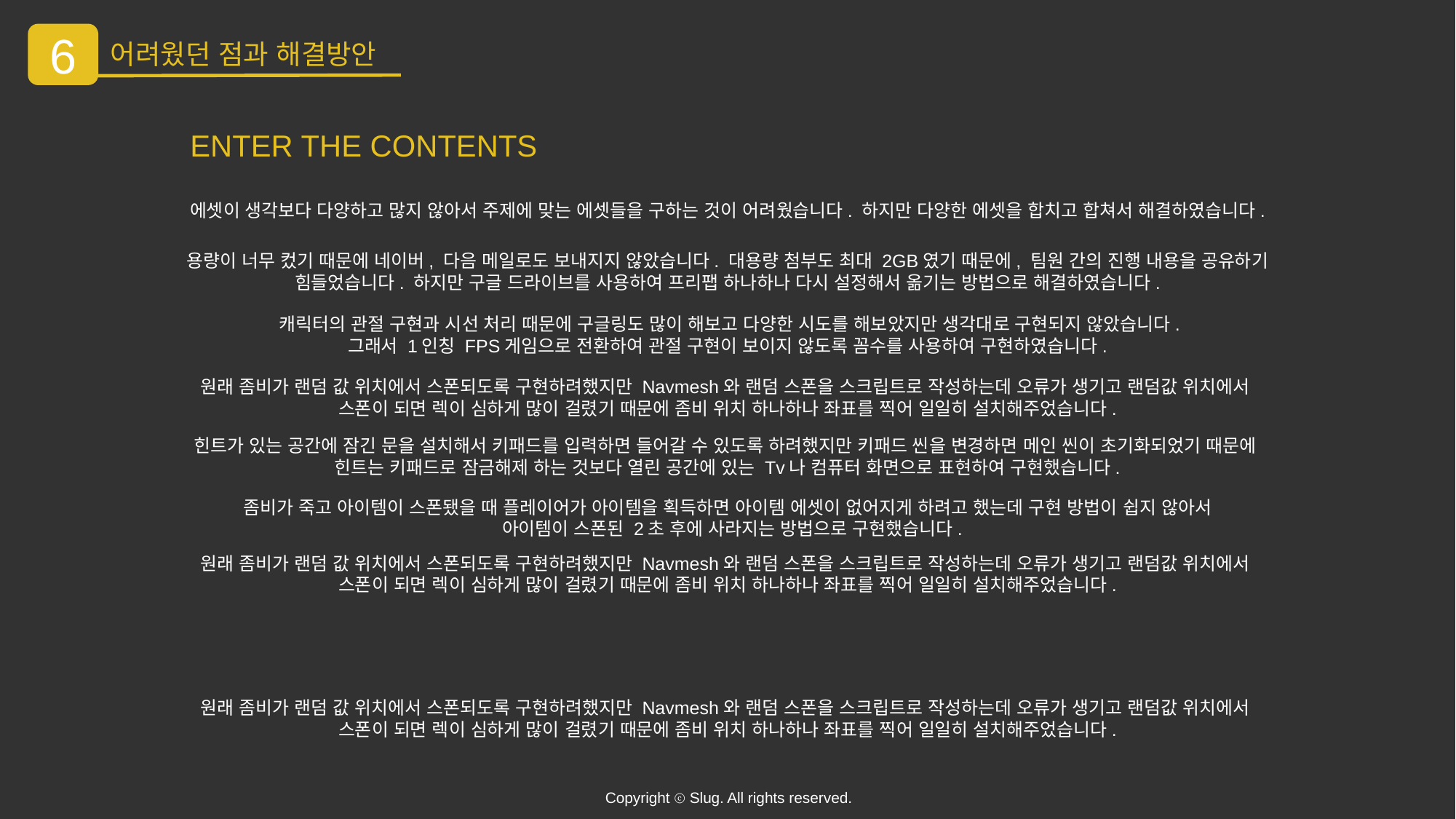

6
어려웠던 점과 해결방안
ENTER THE CONTENTS
에셋이 생각보다 다양하고 많지 않아서 주제에 맞는 에셋들을 구하는 것이 어려웠습니다. 하지만 다양한 에셋을 합치고 합쳐서 해결하였습니다.
용량이 너무 컸기 때문에 네이버, 다음 메일로도 보내지지 않았습니다. 대용량 첨부도 최대 2GB였기 때문에, 팀원 간의 진행 내용을 공유하기 힘들었습니다. 하지만 구글 드라이브를 사용하여 프리팹 하나하나 다시 설정해서 옮기는 방법으로 해결하였습니다.
 캐릭터의 관절 구현과 시선 처리 때문에 구글링도 많이 해보고 다양한 시도를 해보았지만 생각대로 구현되지 않았습니다.
그래서 1인칭 FPS게임으로 전환하여 관절 구현이 보이지 않도록 꼼수를 사용하여 구현하였습니다.
원래 좀비가 랜덤 값 위치에서 스폰되도록 구현하려했지만 Navmesh와 랜덤 스폰을 스크립트로 작성하는데 오류가 생기고 랜덤값 위치에서
스폰이 되면 렉이 심하게 많이 걸렸기 때문에 좀비 위치 하나하나 좌표를 찍어 일일히 설치해주었습니다.
힌트가 있는 공간에 잠긴 문을 설치해서 키패드를 입력하면 들어갈 수 있도록 하려했지만 키패드 씬을 변경하면 메인 씬이 초기화되었기 때문에
힌트는 키패드로 잠금해제 하는 것보다 열린 공간에 있는 Tv나 컴퓨터 화면으로 표현하여 구현했습니다.
좀비가 죽고 아이템이 스폰됐을 때 플레이어가 아이템을 획득하면 아이템 에셋이 없어지게 하려고 했는데 구현 방법이 쉽지 않아서
 아이템이 스폰된 2초 후에 사라지는 방법으로 구현했습니다.
원래 좀비가 랜덤 값 위치에서 스폰되도록 구현하려했지만 Navmesh와 랜덤 스폰을 스크립트로 작성하는데 오류가 생기고 랜덤값 위치에서
스폰이 되면 렉이 심하게 많이 걸렸기 때문에 좀비 위치 하나하나 좌표를 찍어 일일히 설치해주었습니다.
원래 좀비가 랜덤 값 위치에서 스폰되도록 구현하려했지만 Navmesh와 랜덤 스폰을 스크립트로 작성하는데 오류가 생기고 랜덤값 위치에서
스폰이 되면 렉이 심하게 많이 걸렸기 때문에 좀비 위치 하나하나 좌표를 찍어 일일히 설치해주었습니다.
Copyright ⓒ Slug. All rights reserved.